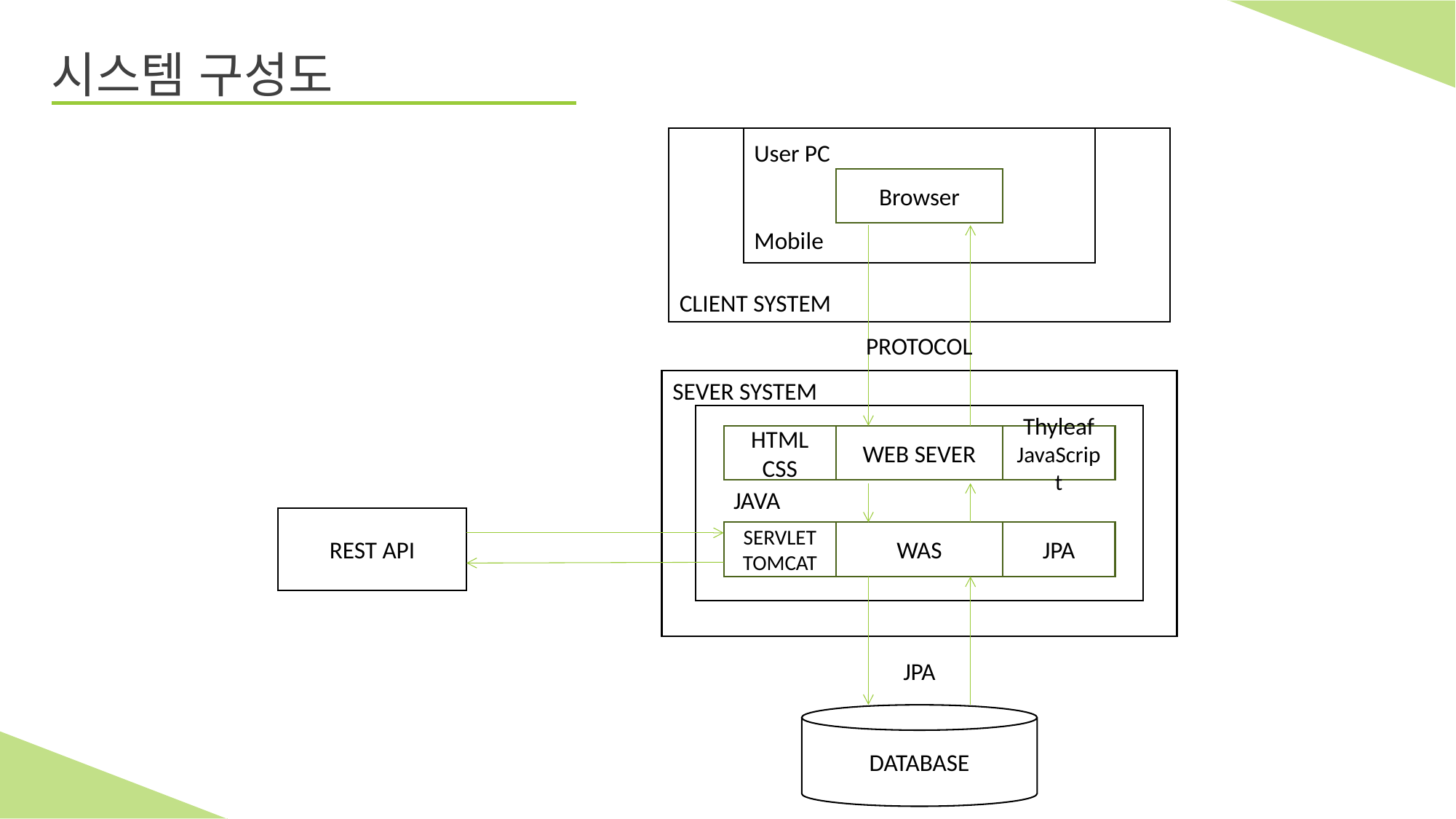

# 시스템 구성도

User PC

Mobile
Browser
CLIENT SYSTEM
PROTOCOL

SEVER SYSTEM

HTML
CSS
WEB SEVER
Thyleaf
JavaScript
JAVA
REST API
JPA
SERVLET
TOMCAT
WAS
JPA
DATABASE